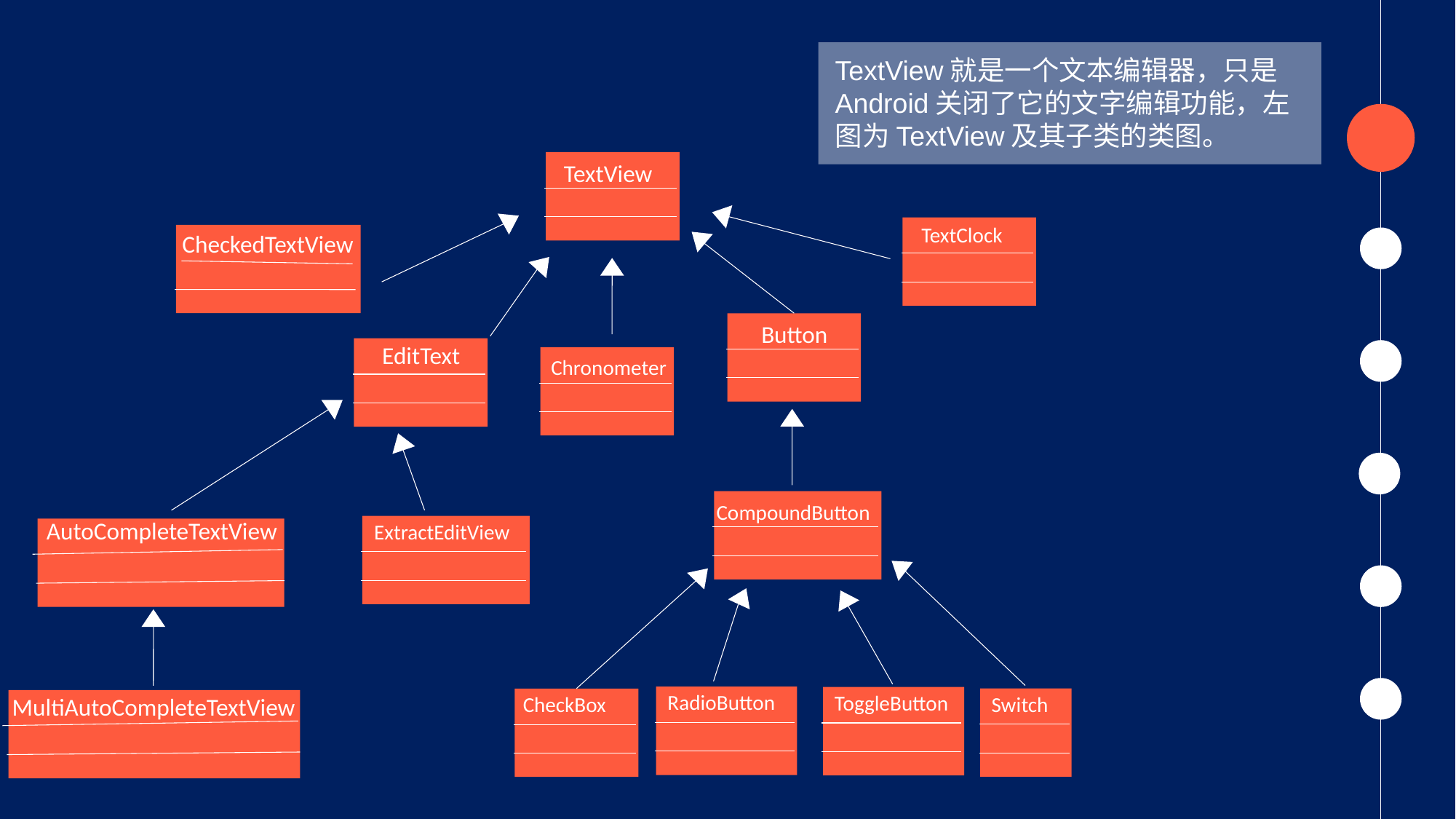

TextView就是一个文本编辑器，只是
Android关闭了它的文字编辑功能，左
图为TextView及其子类的类图。

TextView

TextClock

CheckedTextView

Button
EditText

Chronometer

CompoundButton
AutoCompleteTextView

ExtractEditView

RadioButton

ToggleButton

CheckBox

Switch

MultiAutoCompleteTextView